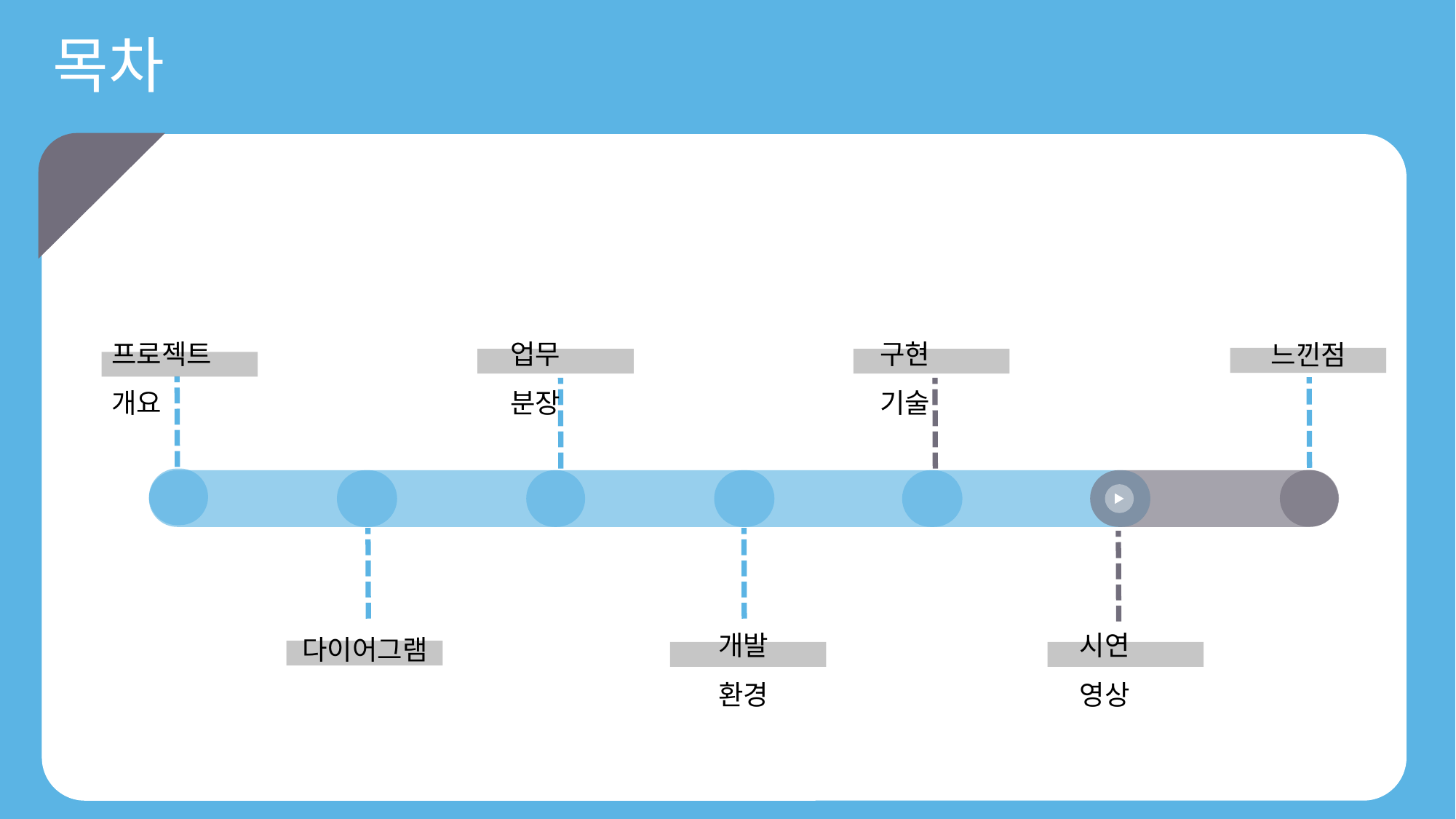

목차

프로젝트 개요
업무 분장
구현 기술
느낀점

개발 환경
시연 영상
다이어그램